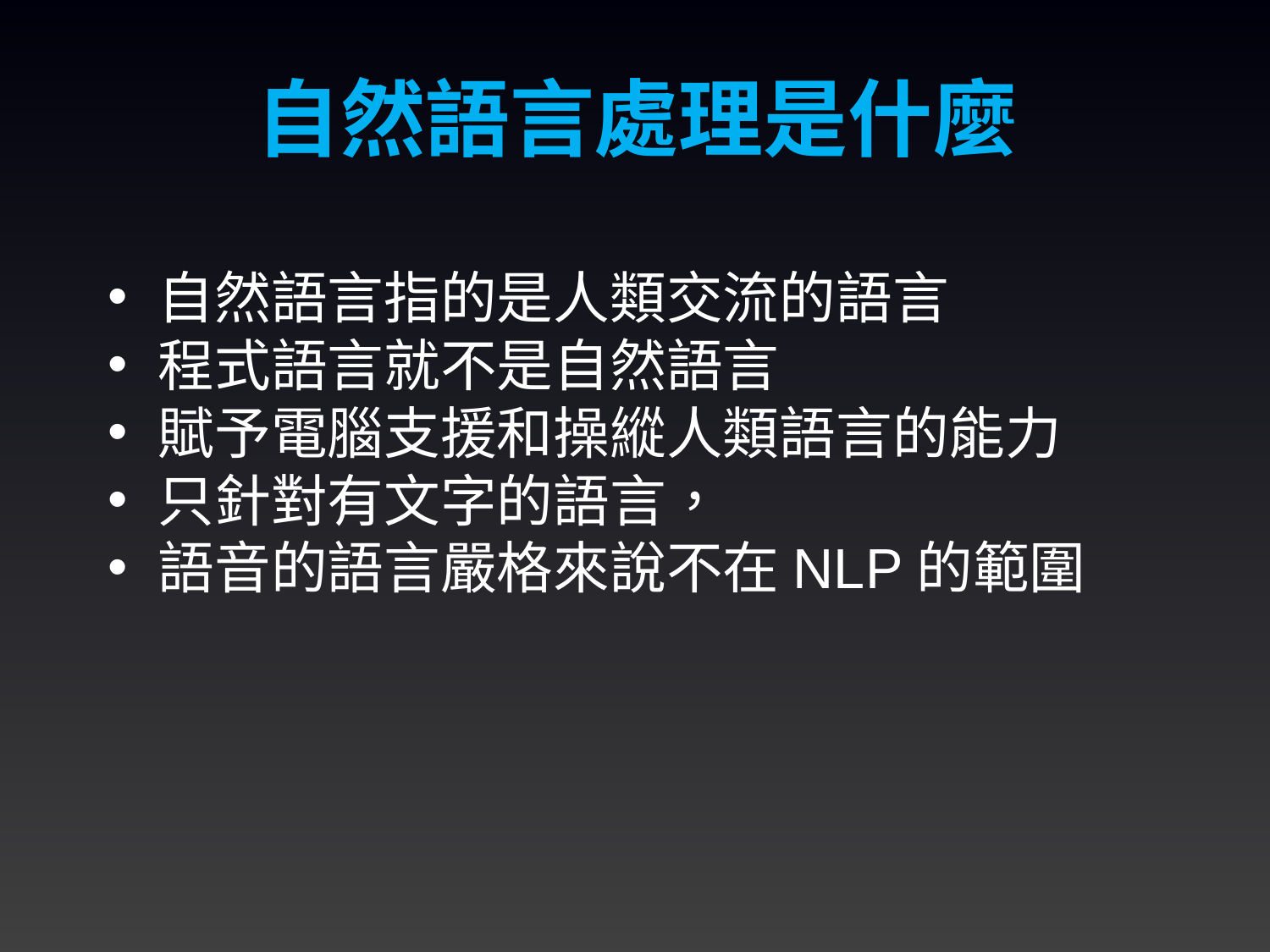

自然語言處理是什麼
自然語言指的是人類交流的語言
程式語言就不是自然語言
賦予電腦支援和操縱人類語言的能力
只針對有文字的語言，
語音的語言嚴格來說不在NLP的範圍